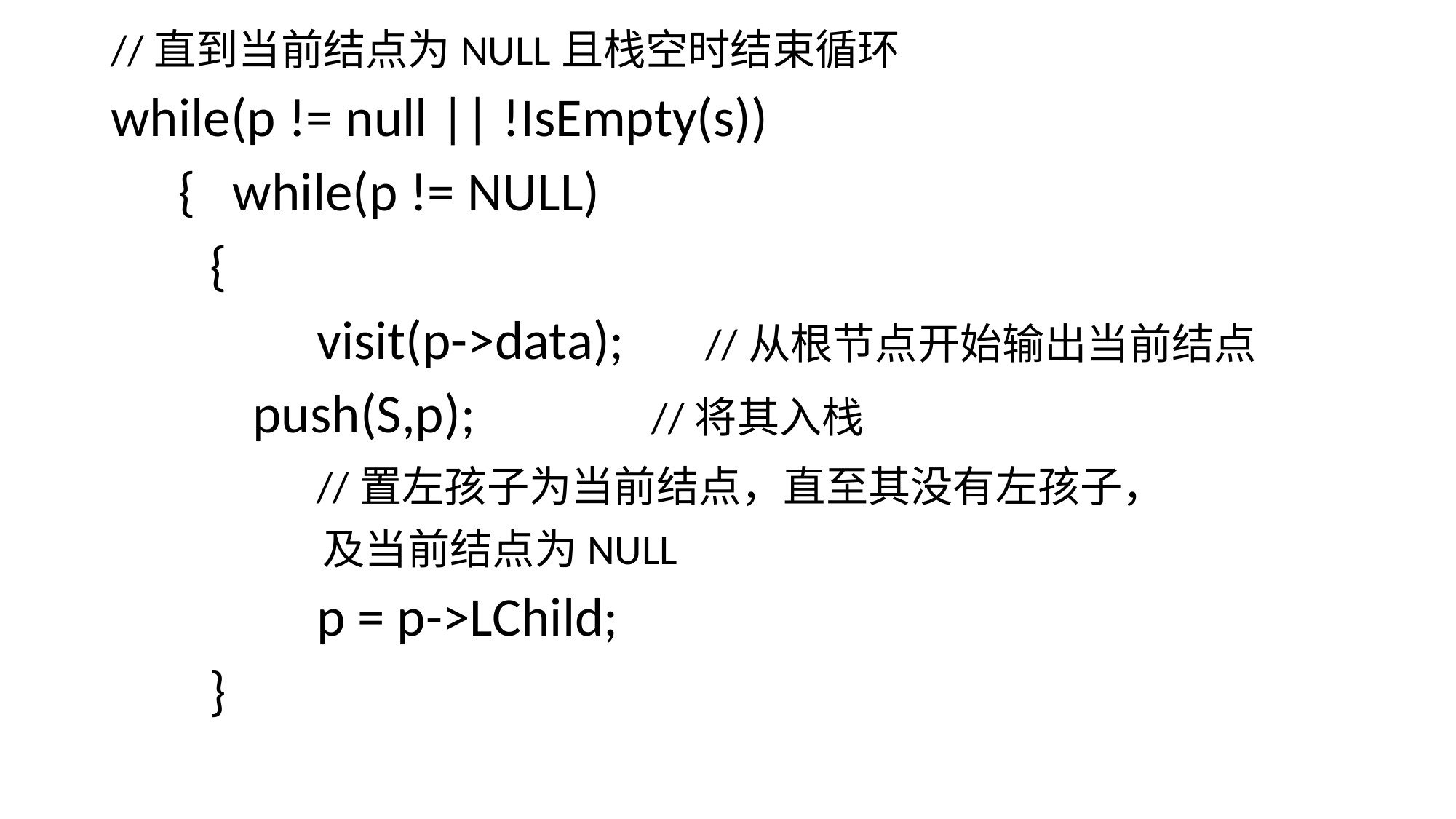

//直到当前结点为NULL且栈空时结束循环
while(p != null || !IsEmpty(s))
　{   while(p != NULL)
        {
　　　　visit(p->data);　//从根节点开始输出当前结点
             push(S,p);　　　//将其入栈
　　　　//置左孩子为当前结点，直至其没有左孩子，
　　　　　及当前结点为NULL
　　　　p = p->LChild;
         }